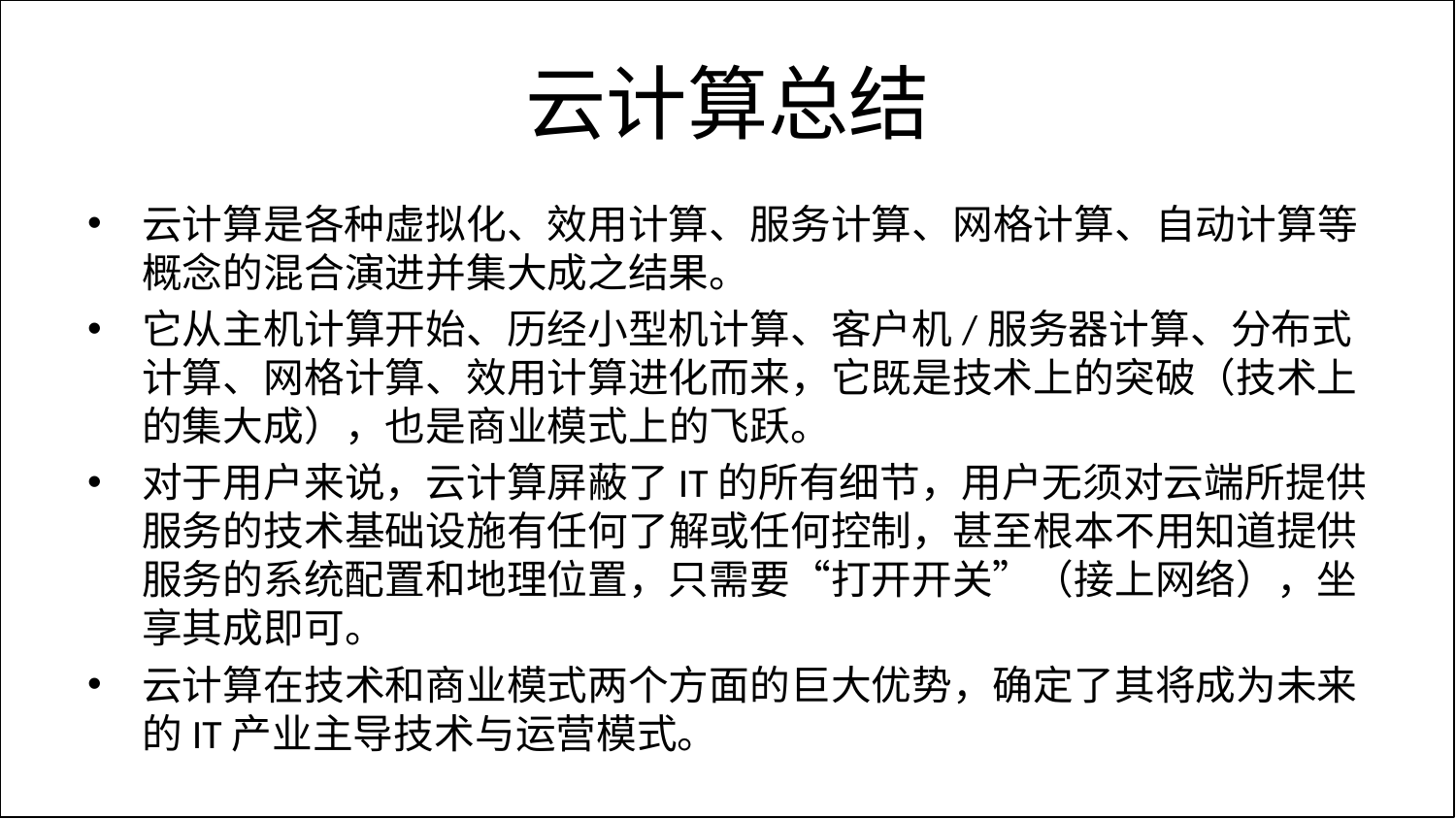

# 云计算总结
云计算是各种虚拟化、效用计算、服务计算、网格计算、自动计算等概念的混合演进并集大成之结果。
它从主机计算开始、历经小型机计算、客户机/服务器计算、分布式计算、网格计算、效用计算进化而来，它既是技术上的突破（技术上的集大成），也是商业模式上的飞跃。
对于用户来说，云计算屏蔽了IT的所有细节，用户无须对云端所提供服务的技术基础设施有任何了解或任何控制，甚至根本不用知道提供服务的系统配置和地理位置，只需要“打开开关”（接上网络），坐享其成即可。
云计算在技术和商业模式两个方面的巨大优势，确定了其将成为未来的IT产业主导技术与运营模式。